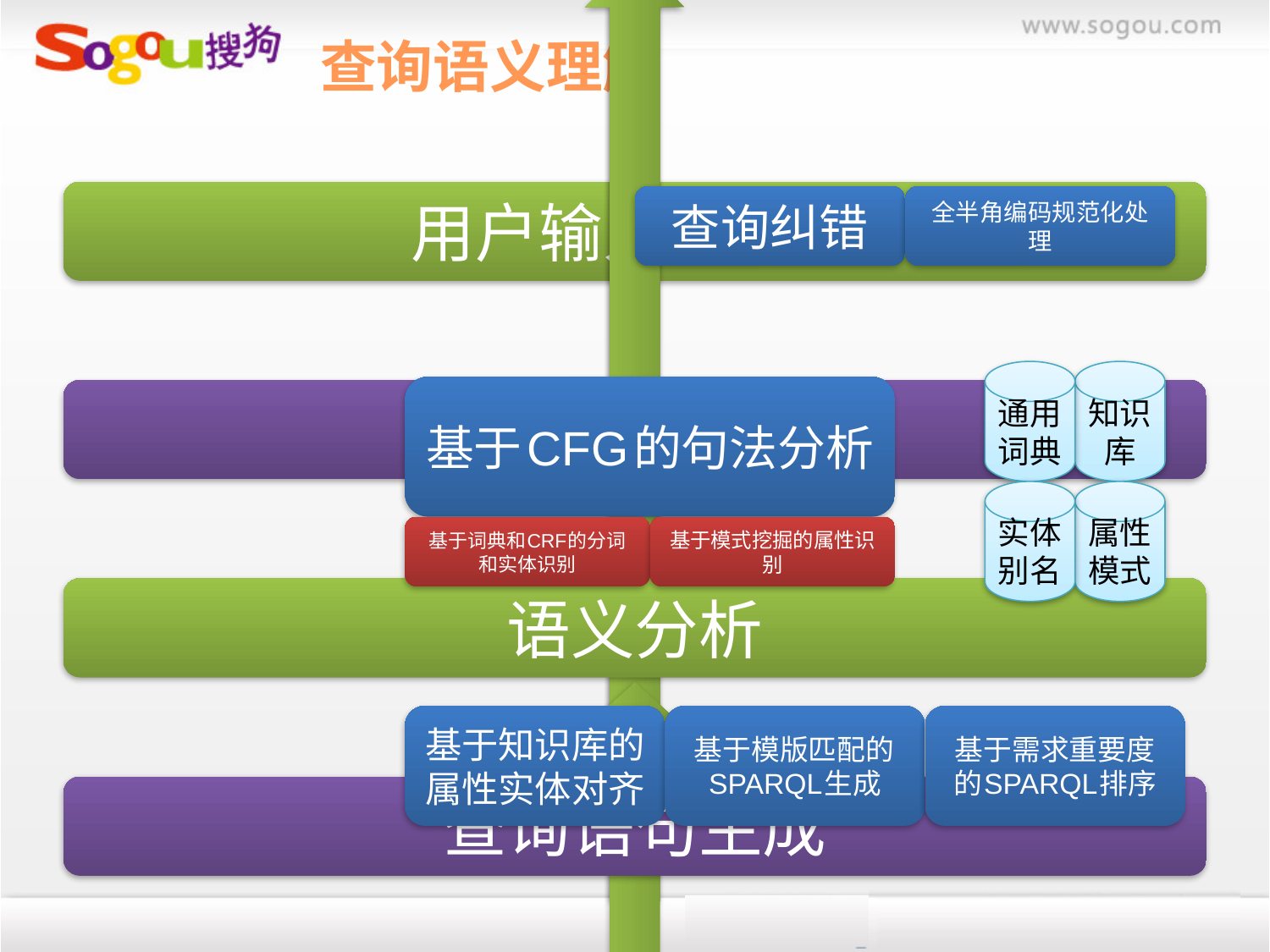

# 查询语义理解
用户输入查询词
语义分析
查询语句生成
预处理
查询纠错
全半角编码规范化处理
通用
词典
知识库
基于词典和CRF的分词和实体识别
基于模式挖掘的属性识别
基于CFG的句法分析
实体别名
属性模式
基于知识库的属性实体对齐
基于模版匹配的SPARQL生成
基于需求重要度的SPARQL排序